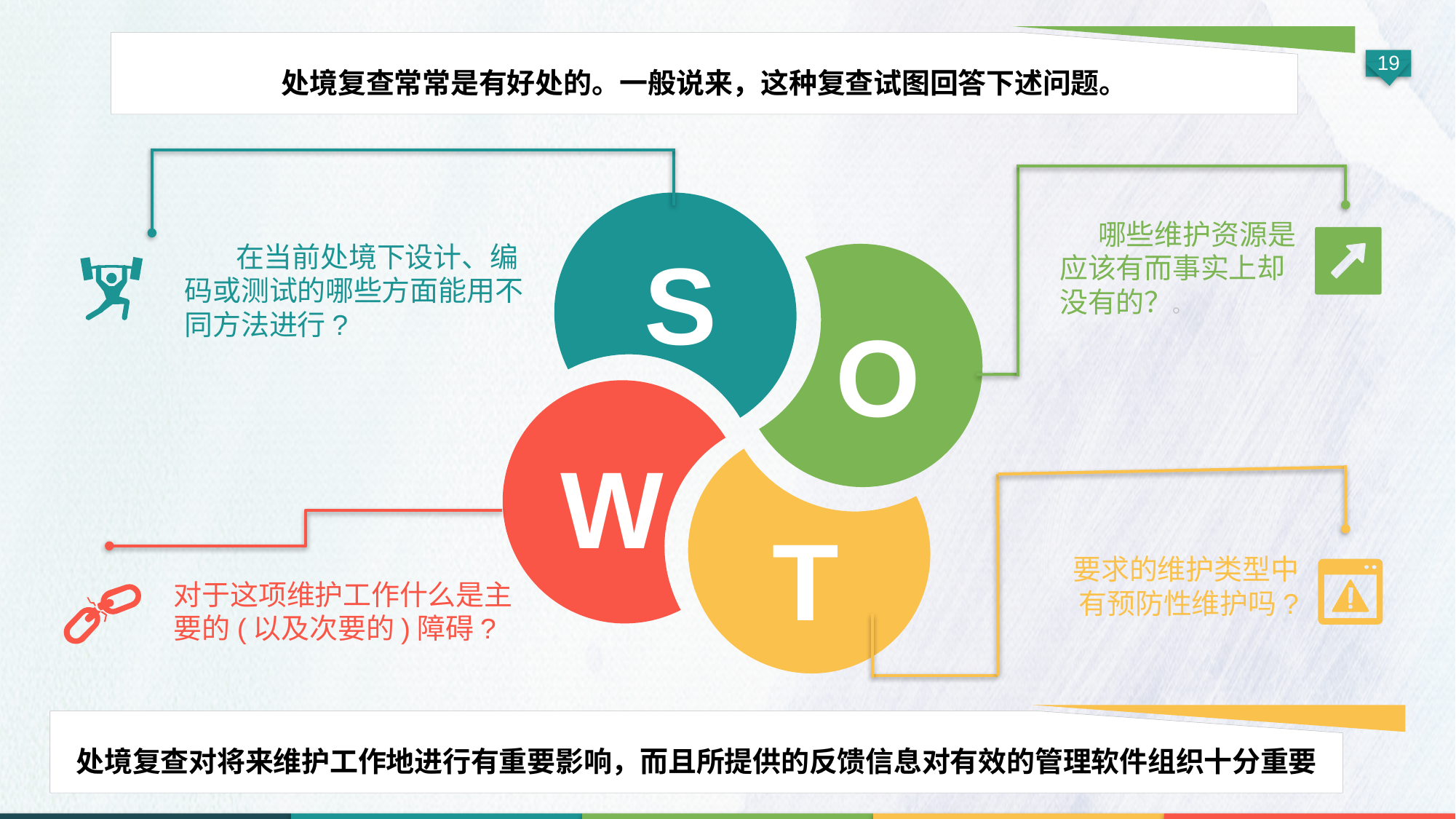

处境复查常常是有好处的。一般说来，这种复查试图回答下述问题。

     哪些维护资源是应该有而事实上却没有的？。

S
       在当前处境下设计、编码或测试的哪些方面能用不同方法进行?

O

W
T
要求的维护类型中有预防性维护吗?

对于这项维护工作什么是主要的(以及次要的)障碍?

处境复查对将来维护工作地进行有重要影响，而且所提供的反馈信息对有效的管理软件组织十分重要